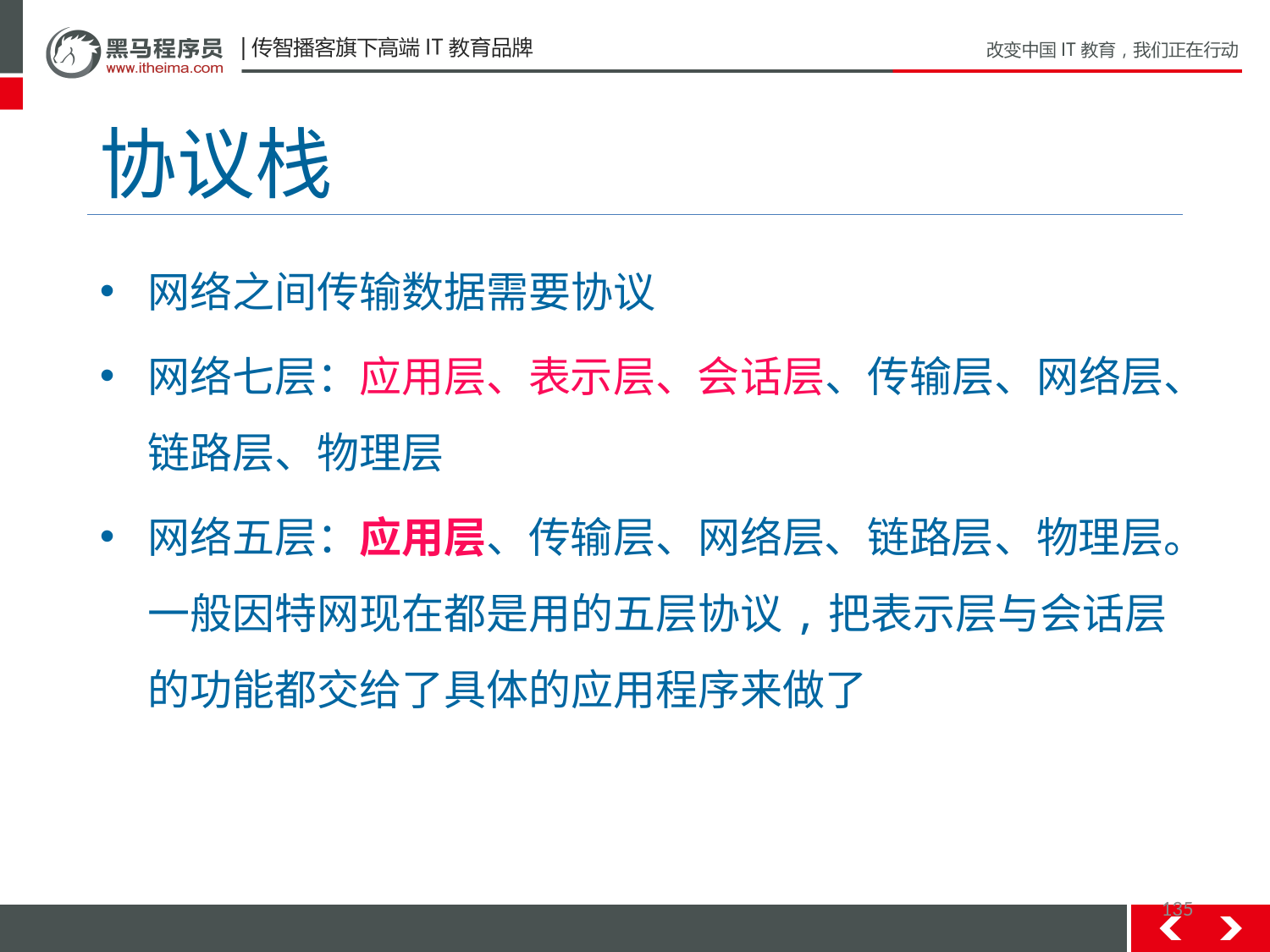

# 协议栈
网络之间传输数据需要协议
网络七层：应用层、表示层、会话层、传输层、网络层、链路层、物理层
网络五层：应用层、传输层、网络层、链路层、物理层。一般因特网现在都是用的五层协议,把表示层与会话层的功能都交给了具体的应用程序来做了
135